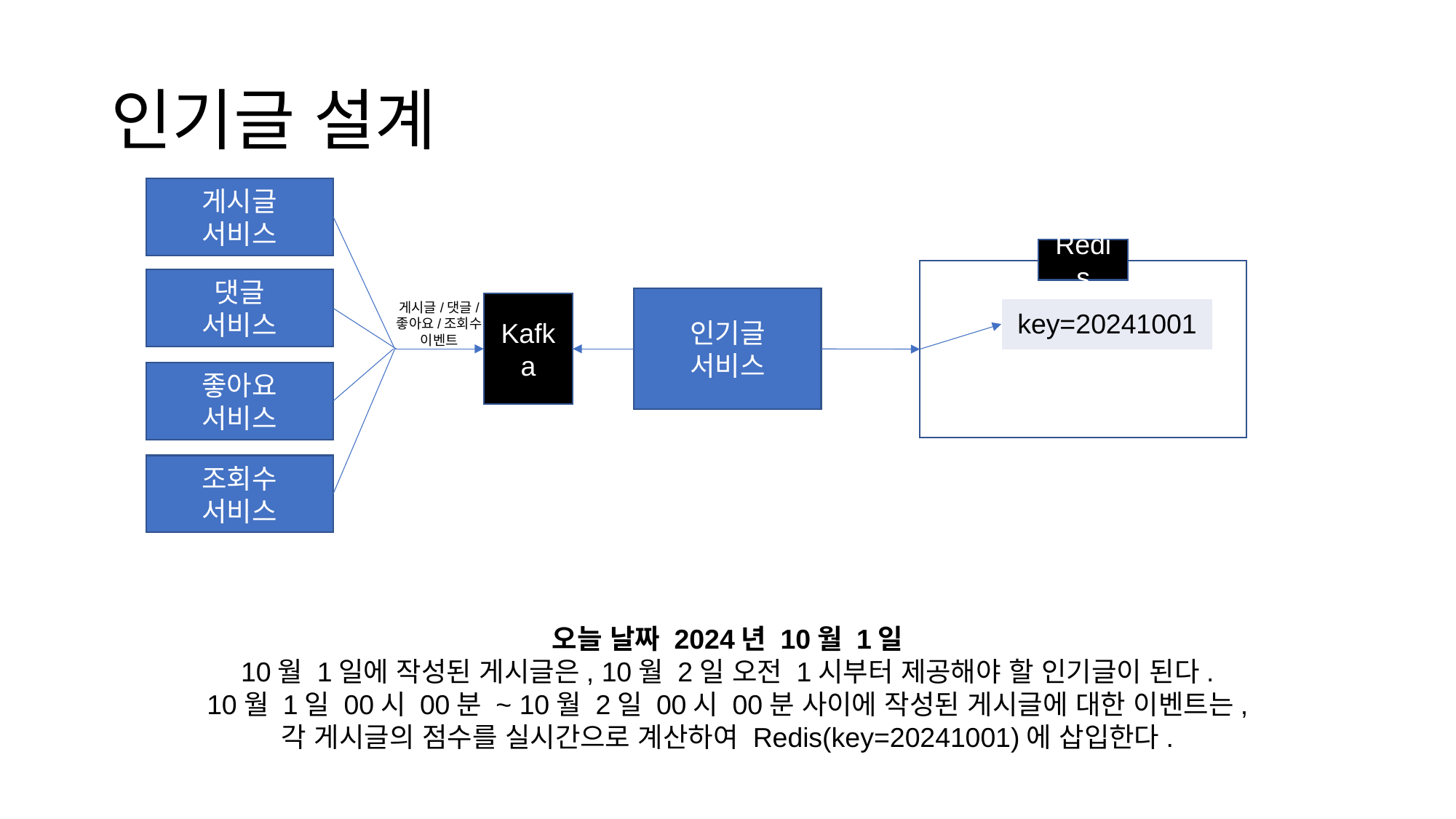

# 인기글 설계
게시글
서비스
Redis

댓글
서비스
인기글
서비스
게시글/댓글/
좋아요/조회수
이벤트
Kafka
| key=20241001 |
| --- |
좋아요
서비스
조회수
서비스
오늘 날짜 2024년 10월 1일
10월 1일에 작성된 게시글은, 10월 2일 오전 1시부터 제공해야 할 인기글이 된다.
10월 1일 00시 00분 ~ 10월 2일 00시 00분 사이에 작성된 게시글에 대한 이벤트는,
각 게시글의 점수를 실시간으로 계산하여 Redis(key=20241001)에 삽입한다.